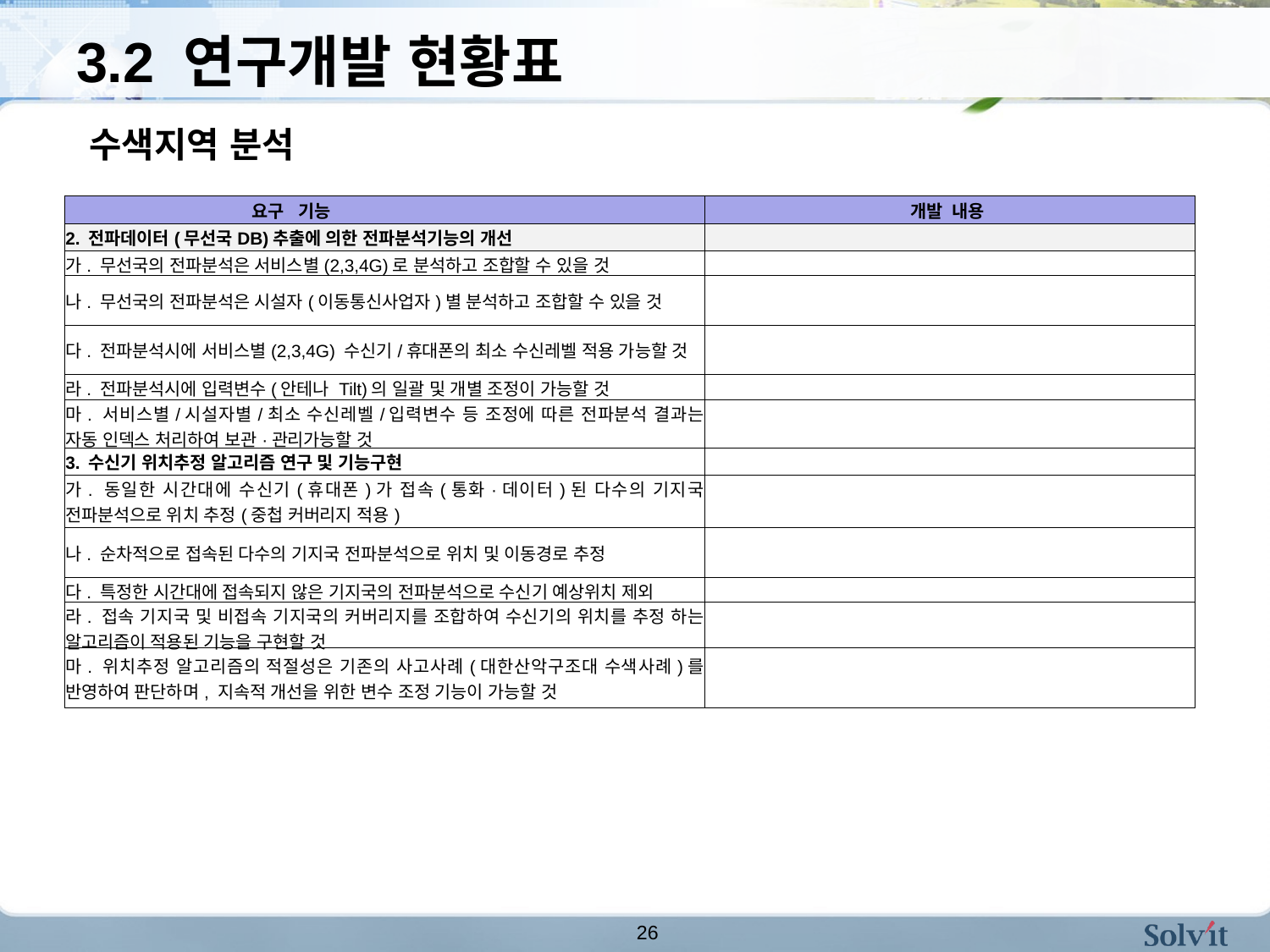

# 3.2 연구개발 현황표
수색지역 분석

| 요구 기능 | 개발 내용 |
| --- | --- |
| 2. 전파데이터(무선국DB)추출에 의한 전파분석기능의 개선 |  |
| 가. 무선국의 전파분석은 서비스별(2,3,4G)로 분석하고 조합할 수 있을 것 |  |
| 나. 무선국의 전파분석은 시설자(이동통신사업자)별 분석하고 조합할 수 있을 것 |  |
| 다. 전파분석시에 서비스별(2,3,4G) 수신기/휴대폰의 최소 수신레벨 적용 가능할 것 |  |
| 라. 전파분석시에 입력변수(안테나 Tilt)의 일괄 및 개별 조정이 가능할 것 |  |
| 마. 서비스별/시설자별/최소 수신레벨/입력변수 등 조정에 따른 전파분석 결과는 자동 인덱스 처리하여 보관·관리가능할 것 |  |
| 3. 수신기 위치추정 알고리즘 연구 및 기능구현 |  |
| 가. 동일한 시간대에 수신기(휴대폰)가 접속(통화·데이터)된 다수의 기지국 전파분석으로 위치 추정(중첩 커버리지 적용) |  |
| 나. 순차적으로 접속된 다수의 기지국 전파분석으로 위치 및 이동경로 추정 |  |
| 다. 특정한 시간대에 접속되지 않은 기지국의 전파분석으로 수신기 예상위치 제외 |  |
| 라. 접속 기지국 및 비접속 기지국의 커버리지를 조합하여 수신기의 위치를 추정 하는 알고리즘이 적용된 기능을 구현할 것 |  |
| 마. 위치추정 알고리즘의 적절성은 기존의 사고사례(대한산악구조대 수색사례)를 반영하여 판단하며, 지속적 개선을 위한 변수 조정 기능이 가능할 것 |  |
26